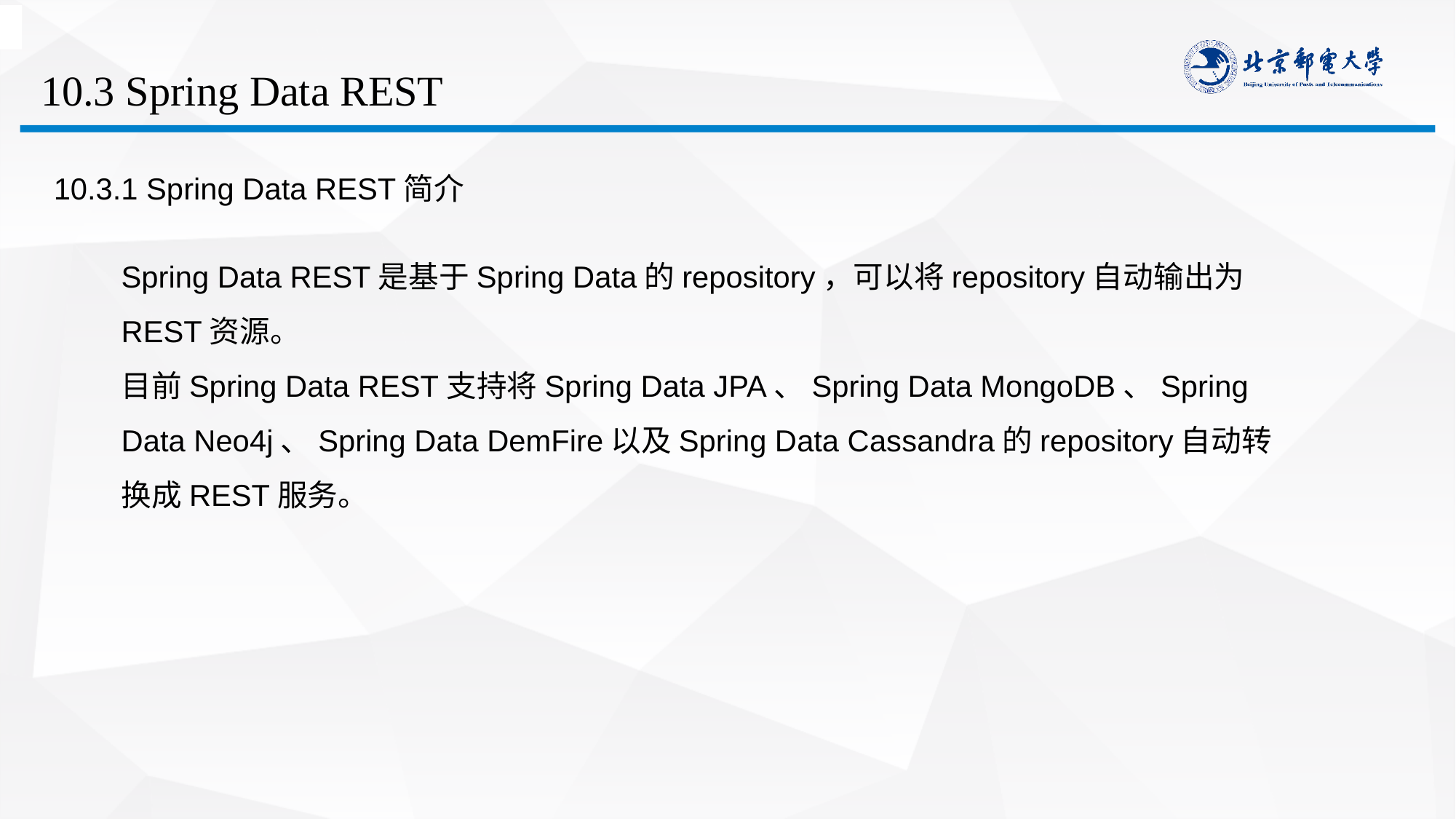

# 10.3 Spring Data REST
10.3.1 Spring Data REST简介

Spring Data REST是基于Spring Data的repository，可以将repository自动输出为REST资源。
目前Spring Data REST支持将Spring Data JPA、Spring Data MongoDB、Spring Data Neo4j、Spring Data DemFire以及Spring Data Cassandra的repository自动转换成REST服务。